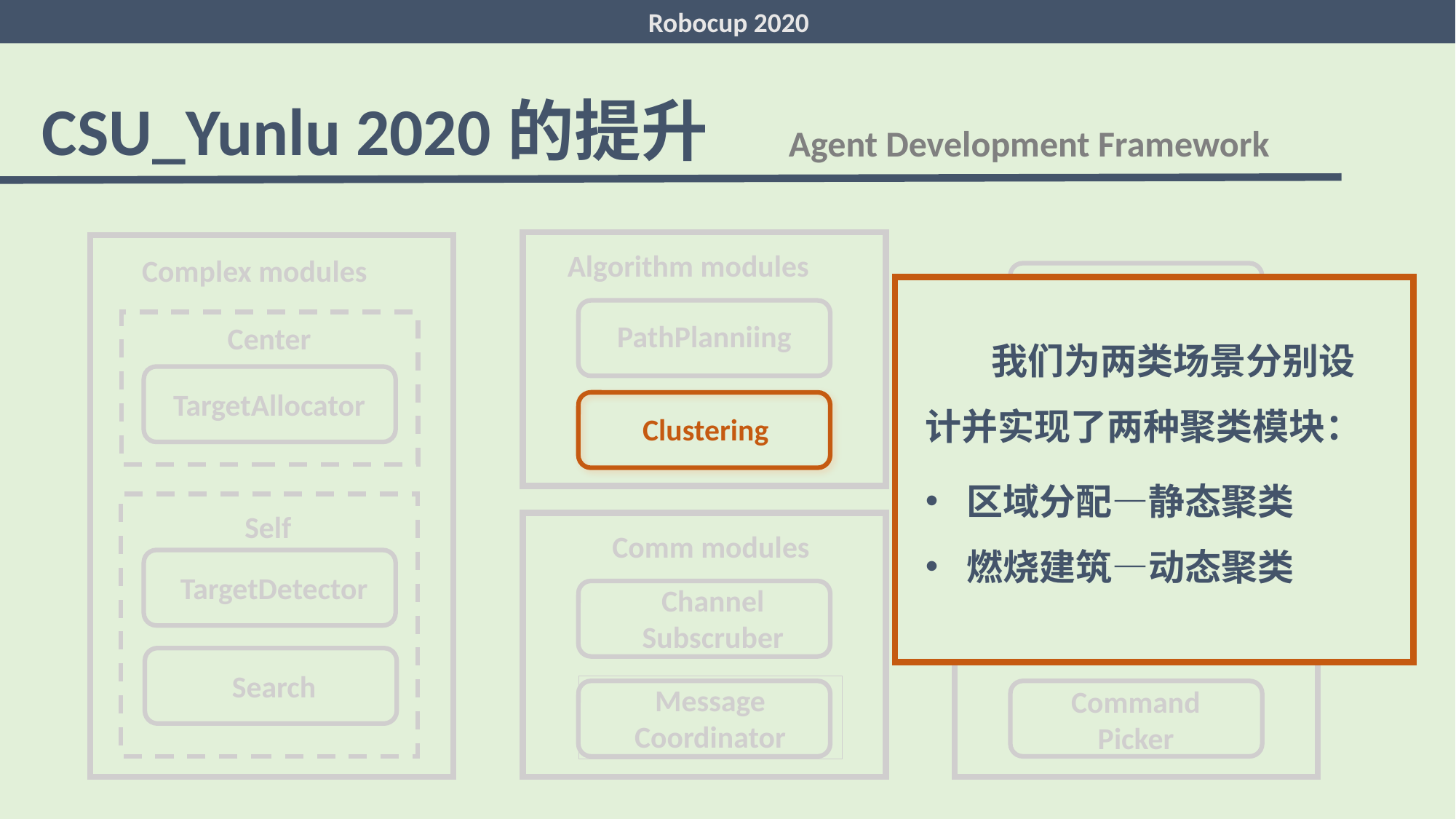

Robocup 2020
CSU_Yunlu 2020的提升
Agent Development Framework

Algorithm modules
Complex modules

ExtAction

       我们为两类场景分别设计并实现了两种聚类模块：
区域分配—静态聚类
燃烧建筑—动态聚类

PathPlanniing

Center

TargetAllocator

Tactics
Clustering

Self

Comm modules
Centralized

TargetDetector
Channel
Subscruber
Command
Executor

Search
Message
Coordinator
Command
Picker